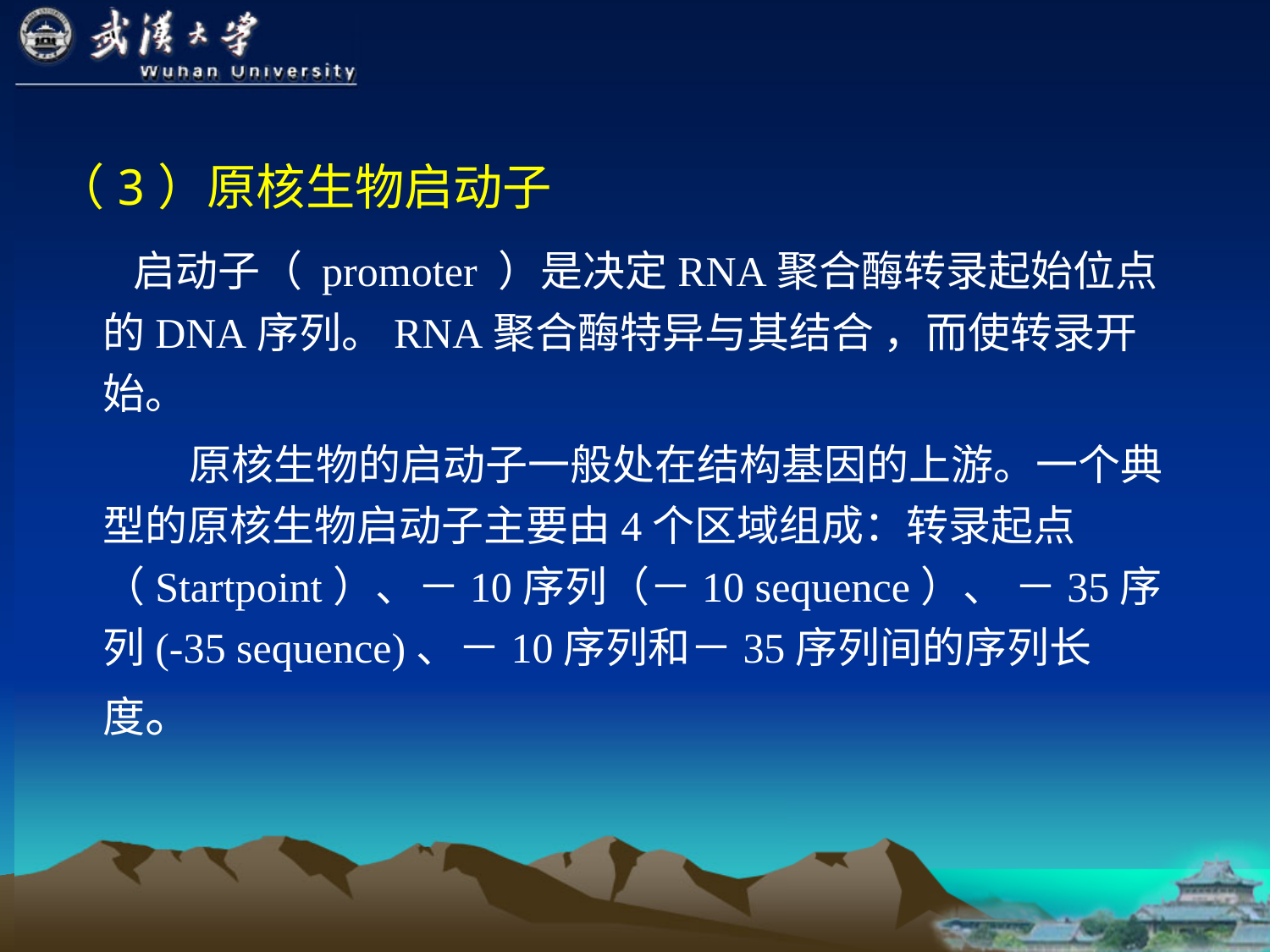

# （3）原核生物启动子
      启动子（ promoter ）是决定RNA聚合酶转录起始位点的DNA序列。RNA聚合酶特异与其结合 ，而使转录开始。
             原核生物的启动子一般处在结构基因的上游。一个典型的原核生物启动子主要由4个区域组成：转录起点（Startpoint）、－10序列（－10 sequence）、 －35序列(-35 sequence)、－10序列和－35序列间的序列长度。